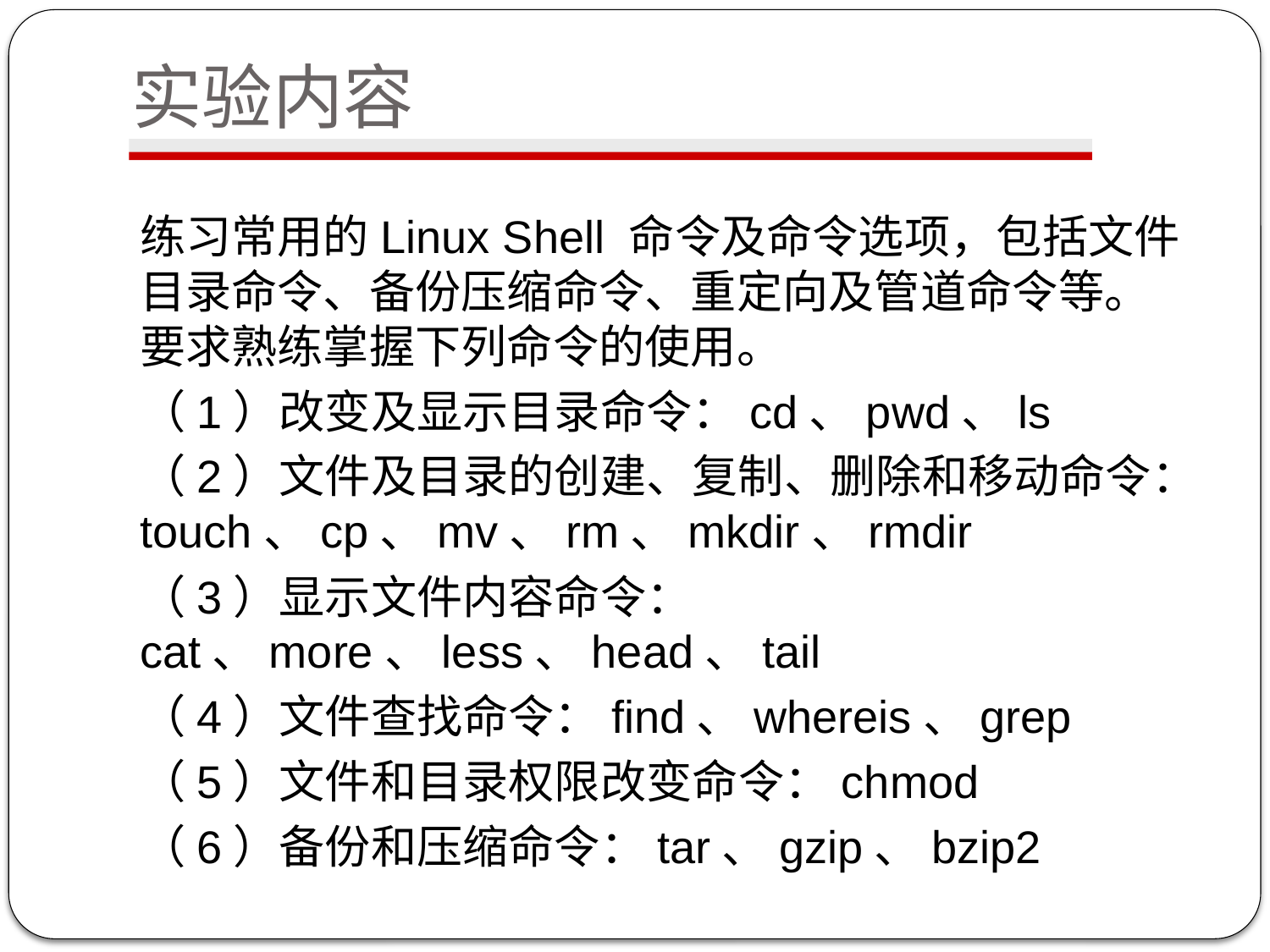

# 实验内容
练习常用的Linux Shell 命令及命令选项，包括文件目录命令、备份压缩命令、重定向及管道命令等。要求熟练掌握下列命令的使用。
（1）改变及显示目录命令：cd、pwd、ls
（2）文件及目录的创建、复制、删除和移动命令：touch、cp、mv、rm、mkdir、rmdir
（3）显示文件内容命令：cat、more、less、head、tail
（4）文件查找命令：find、whereis、grep
（5）文件和目录权限改变命令：chmod
（6）备份和压缩命令：tar、gzip、bzip2